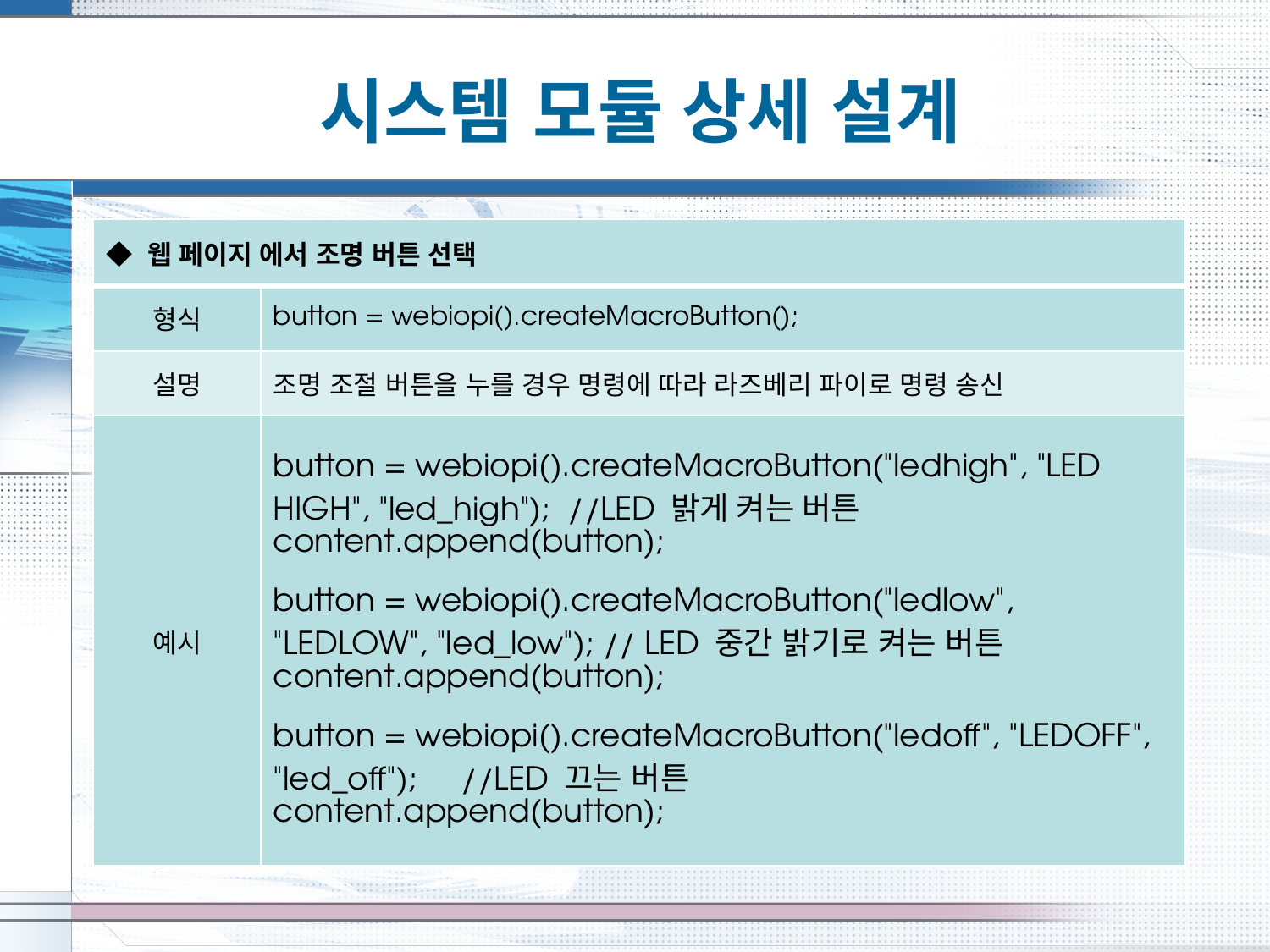

# 시스템 모듈 상세 설계
| ◆ 웹 페이지 에서 조명 버튼 선택 |  |
| --- | --- |
| 형식 | button = webiopi().createMacroButton(); |
| 설명 | 조명 조절 버튼을 누를 경우 명령에 따라 라즈베리 파이로 명령 송신 |
| 예시 | button = webiopi().createMacroButton("ledhigh", "LED HIGH", "led\_high"); //LED 밝게 켜는 버튼 content.append(button); button = webiopi().createMacroButton("ledlow", "LEDLOW", "led\_low"); // LED 중간 밝기로 켜는 버튼 content.append(button); button = webiopi().createMacroButton("ledoff", "LEDOFF", "led\_off"); //LED 끄는 버튼 content.append(button); |